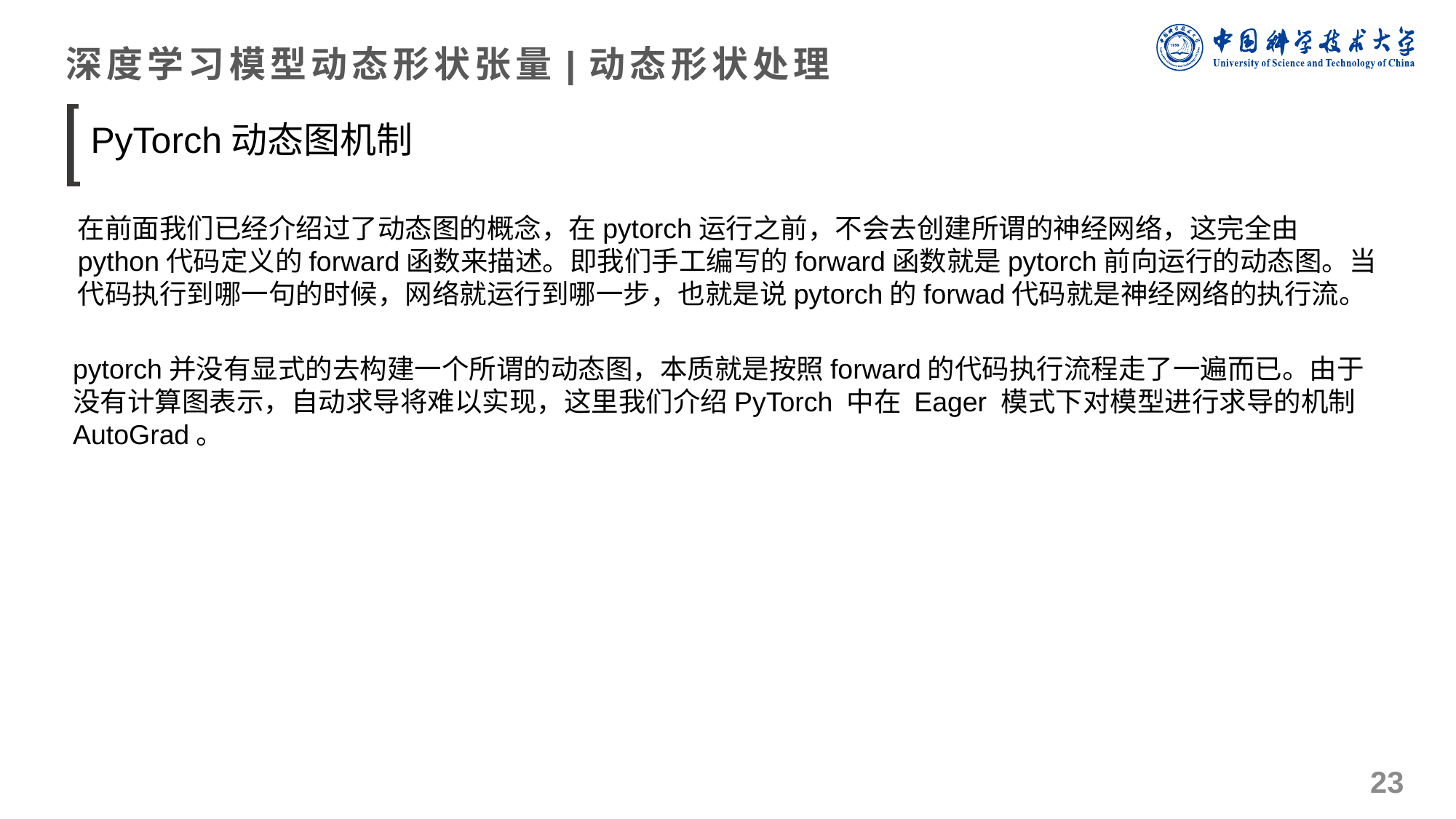

深度学习模型动态形状张量|动态形状处理

PyTorch动态图机制
在前面我们已经介绍过了动态图的概念，在pytorch运行之前，不会去创建所谓的神经网络，这完全由python代码定义的forward函数来描述。即我们手工编写的forward函数就是pytorch前向运行的动态图。当代码执行到哪一句的时候，网络就运行到哪一步，也就是说pytorch的forwad代码就是神经网络的执行流。
pytorch并没有显式的去构建一个所谓的动态图，本质就是按照forward的代码执行流程走了一遍而已。由于没有计算图表示，自动求导将难以实现，这里我们介绍PyTorch 中在 Eager 模式下对模型进行求导的机制AutoGrad。
23